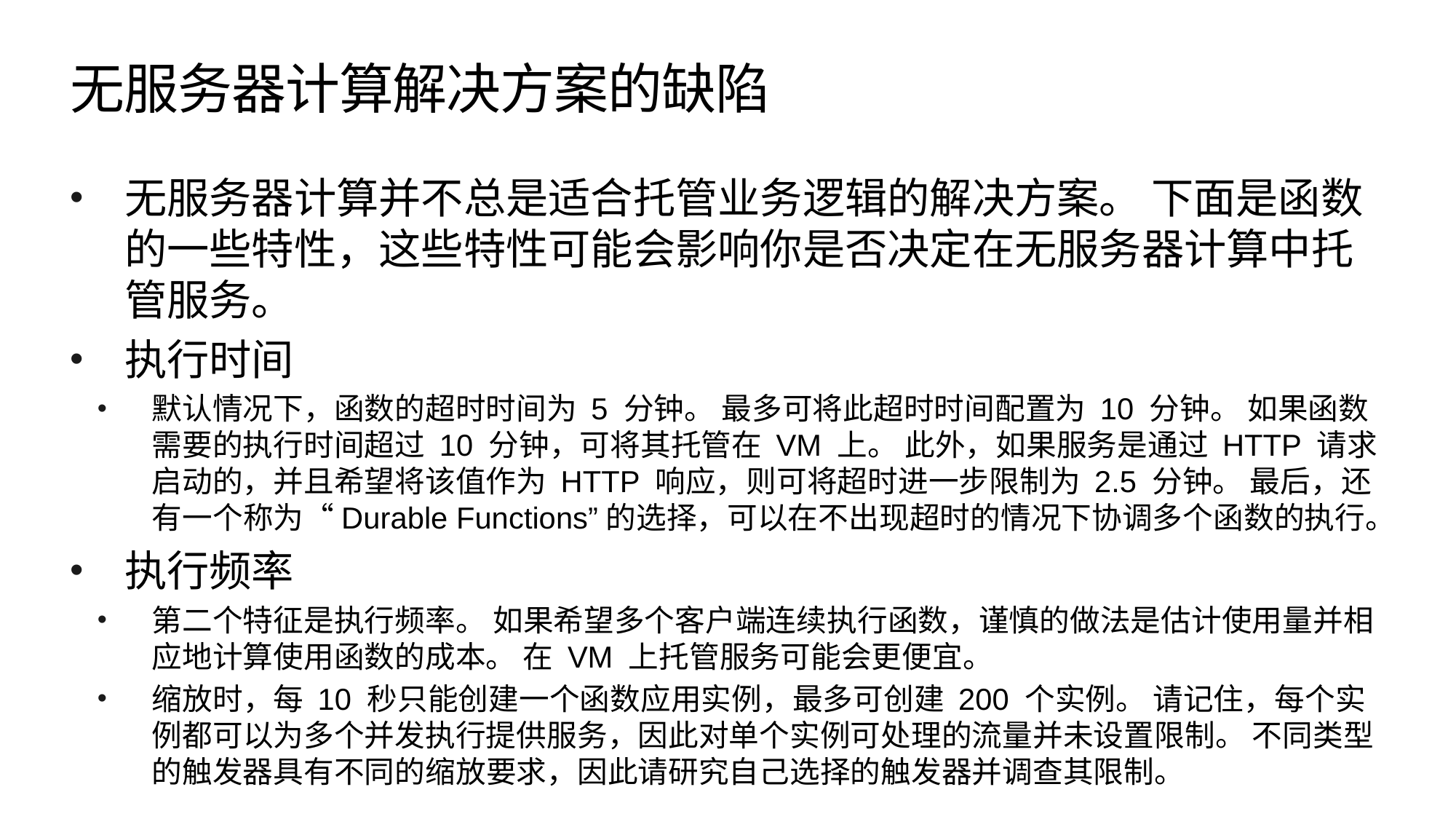

# 无服务器计算解决方案的缺陷
无服务器计算并不总是适合托管业务逻辑的解决方案。 下面是函数的一些特性，这些特性可能会影响你是否决定在无服务器计算中托管服务。
执行时间
默认情况下，函数的超时时间为 5 分钟。 最多可将此超时时间配置为 10 分钟。 如果函数需要的执行时间超过 10 分钟，可将其托管在 VM 上。 此外，如果服务是通过 HTTP 请求启动的，并且希望将该值作为 HTTP 响应，则可将超时进一步限制为 2.5 分钟。 最后，还有一个称为“Durable Functions”的选择，可以在不出现超时的情况下协调多个函数的执行。
执行频率
第二个特征是执行频率。 如果希望多个客户端连续执行函数，谨慎的做法是估计使用量并相应地计算使用函数的成本。 在 VM 上托管服务可能会更便宜。
缩放时，每 10 秒只能创建一个函数应用实例，最多可创建 200 个实例。 请记住，每个实例都可以为多个并发执行提供服务，因此对单个实例可处理的流量并未设置限制。 不同类型的触发器具有不同的缩放要求，因此请研究自己选择的触发器并调查其限制。